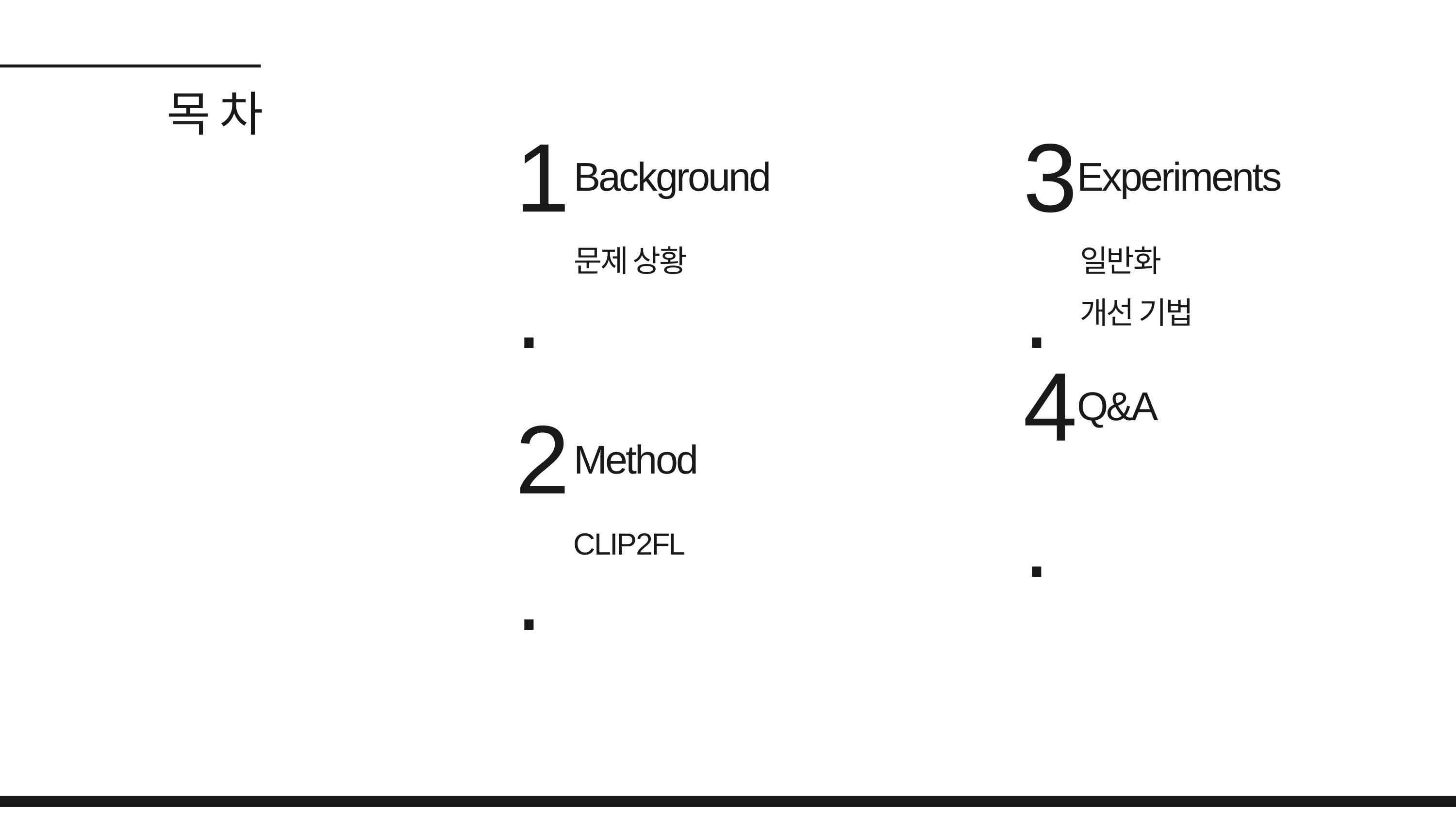

목 차
1.
3.
Background
Experiments
문제 상황
일반화
개선 기법
4.
Q&A
2.
Method
CLIP2FL